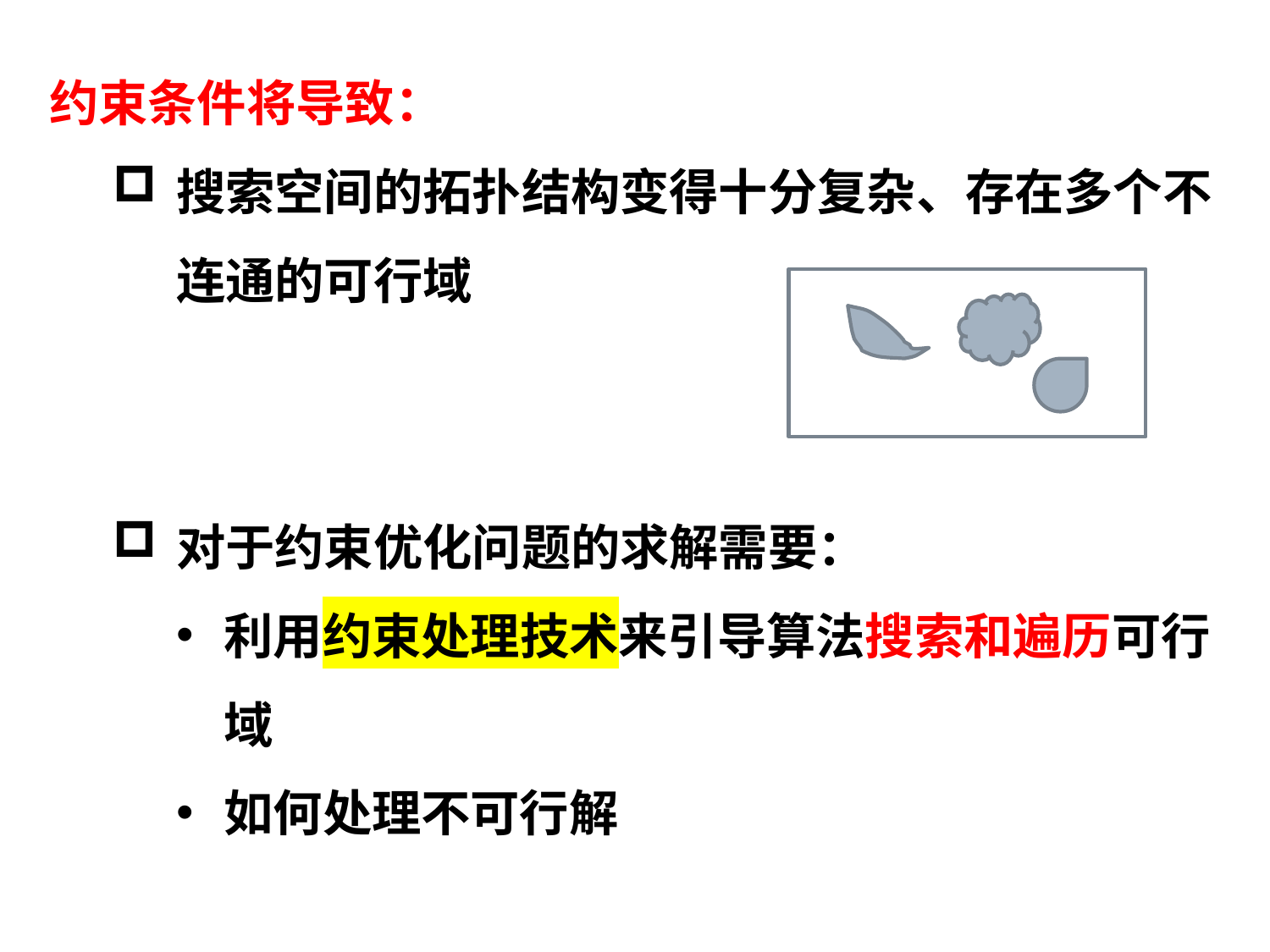

约束条件将导致：
搜索空间的拓扑结构变得十分复杂、存在多个不连通的可行域

对于约束优化问题的求解需要：
利用约束处理技术来引导算法搜索和遍历可行域
如何处理不可行解